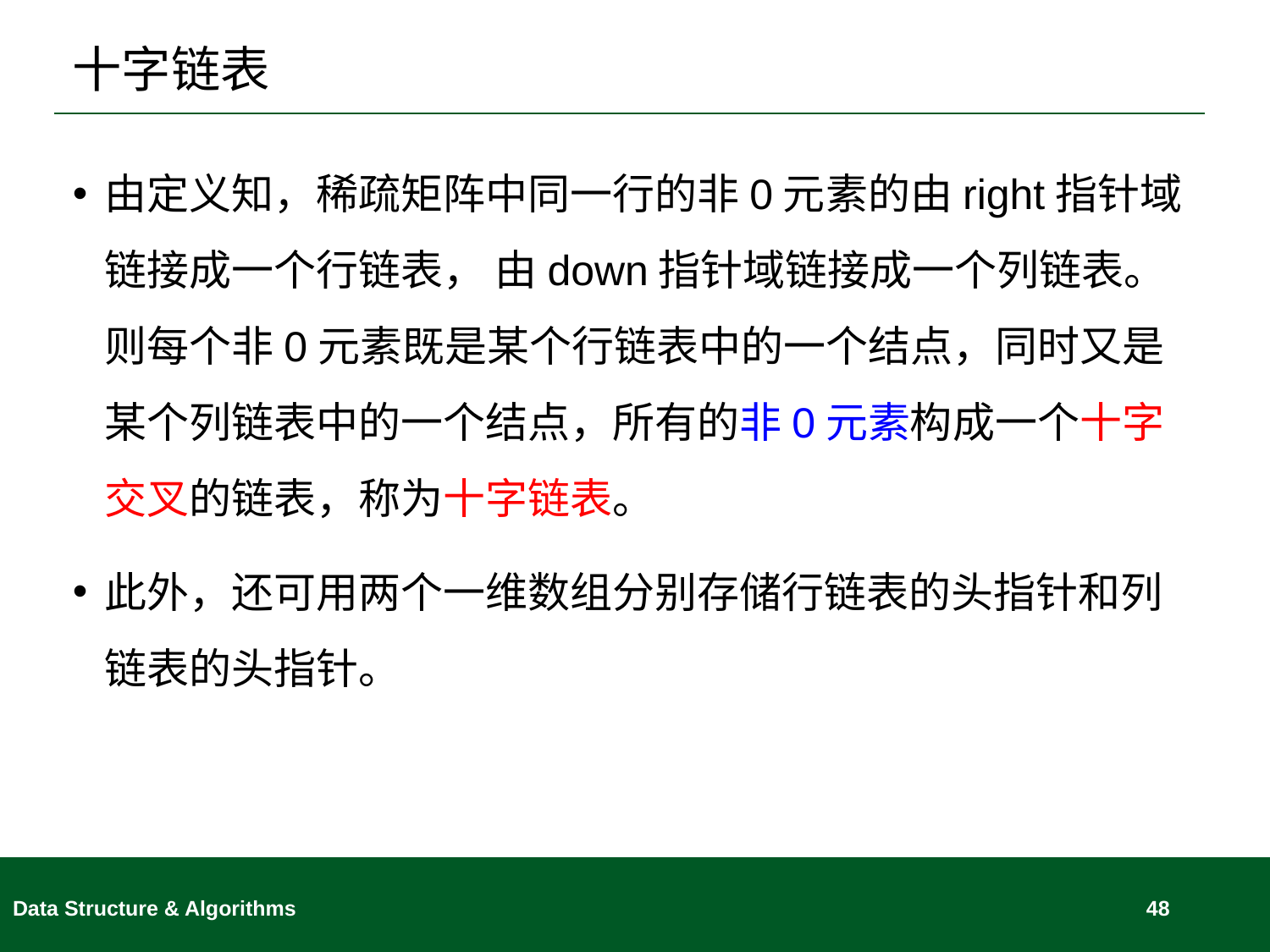

# 十字链表
由定义知，稀疏矩阵中同一行的非0元素的由right指针域链接成一个行链表， 由down指针域链接成一个列链表。则每个非0元素既是某个行链表中的一个结点，同时又是某个列链表中的一个结点，所有的非0元素构成一个十字交叉的链表，称为十字链表。
此外，还可用两个一维数组分别存储行链表的头指针和列链表的头指针。
Data Structure & Algorithms
48